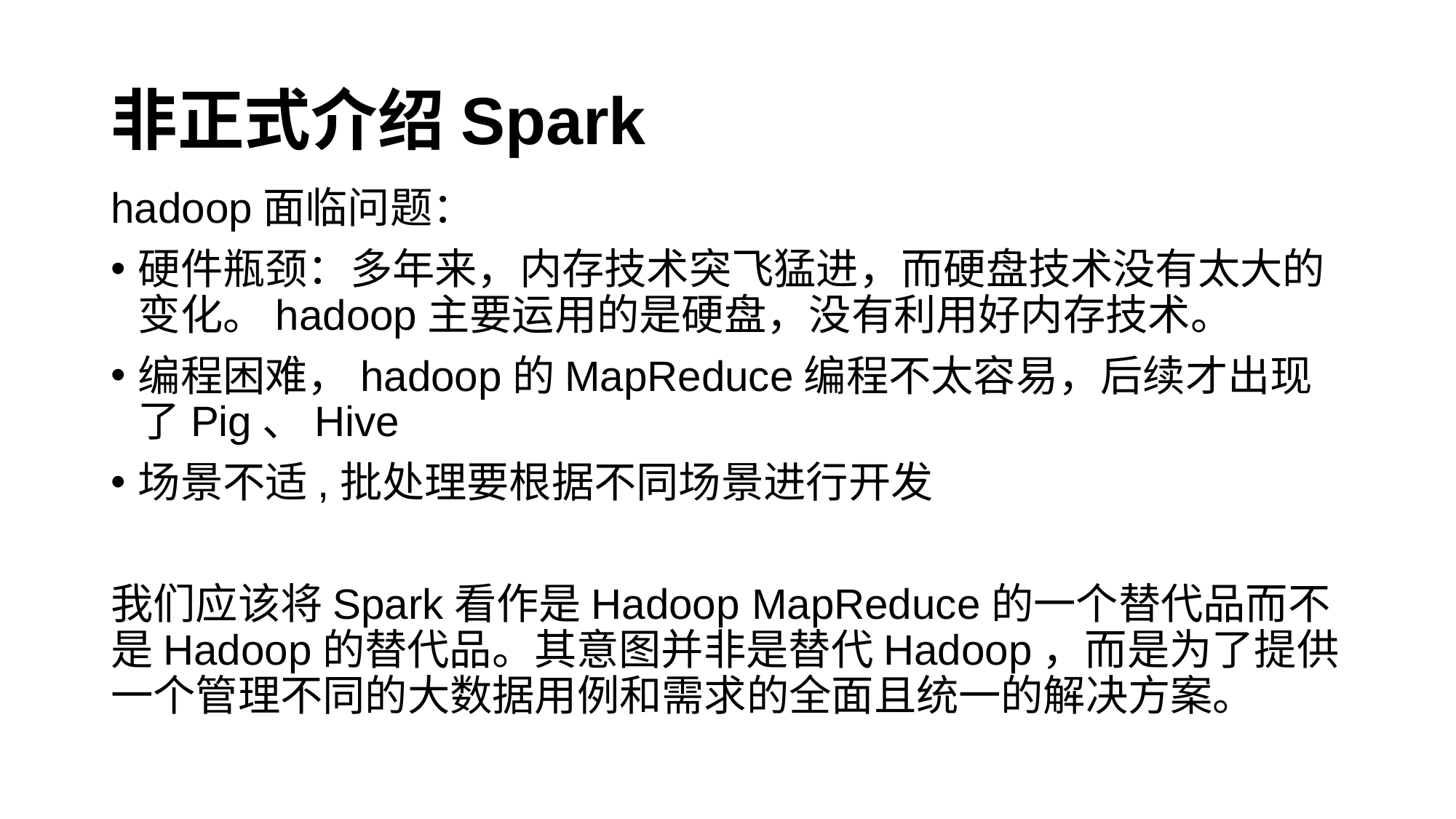

# 非正式介绍Spark
hadoop面临问题：
硬件瓶颈：多年来，内存技术突飞猛进，而硬盘技术没有太大的变化。hadoop主要运用的是硬盘，没有利用好内存技术。
编程困难，hadoop的MapReduce编程不太容易，后续才出现了Pig、Hive
场景不适,批处理要根据不同场景进行开发

我们应该将Spark看作是Hadoop MapReduce的一个替代品而不是Hadoop的替代品。其意图并非是替代Hadoop，而是为了提供一个管理不同的大数据用例和需求的全面且统一的解决方案。